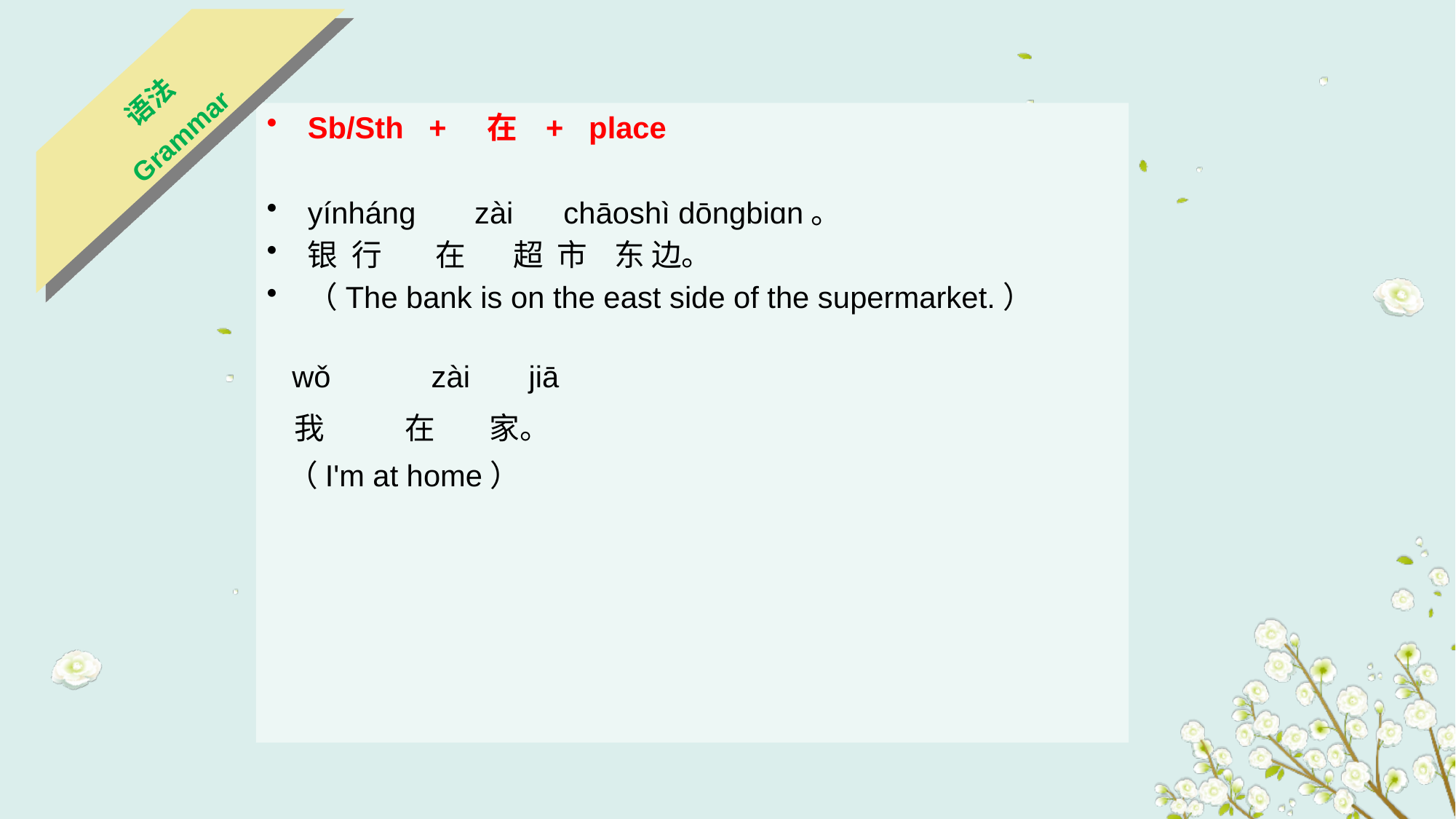

语法
Grammar
Sb/Sth   +    在   +   place

yínhánɡ       zài      chāoshì dōnɡbiɑn。
银  行        在       超  市    东 边。
（The bank is on the east side of the supermarket.）

   wǒ            zài       jiā
   我            在        家。
  （I'm at home）